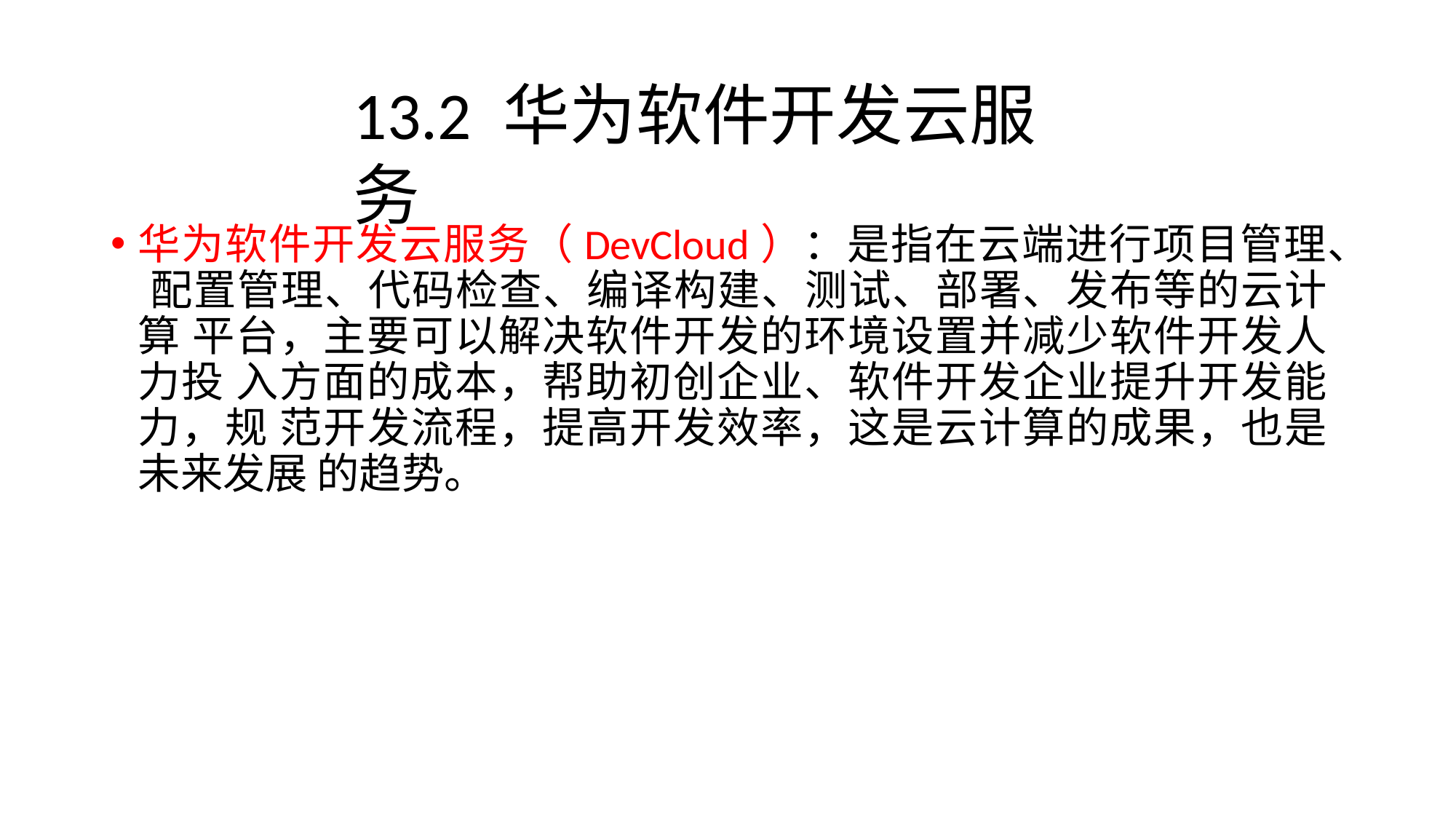

# 13.2	华为软件开发云服务
华为软件开发云服务（DevCloud）：是指在云端进行项目管理、 配置管理、代码检查、编译构建、测试、部署、发布等的云计算 平台，主要可以解决软件开发的环境设置并减少软件开发人力投 入方面的成本，帮助初创企业、软件开发企业提升开发能力，规 范开发流程，提高开发效率，这是云计算的成果，也是未来发展 的趋势。